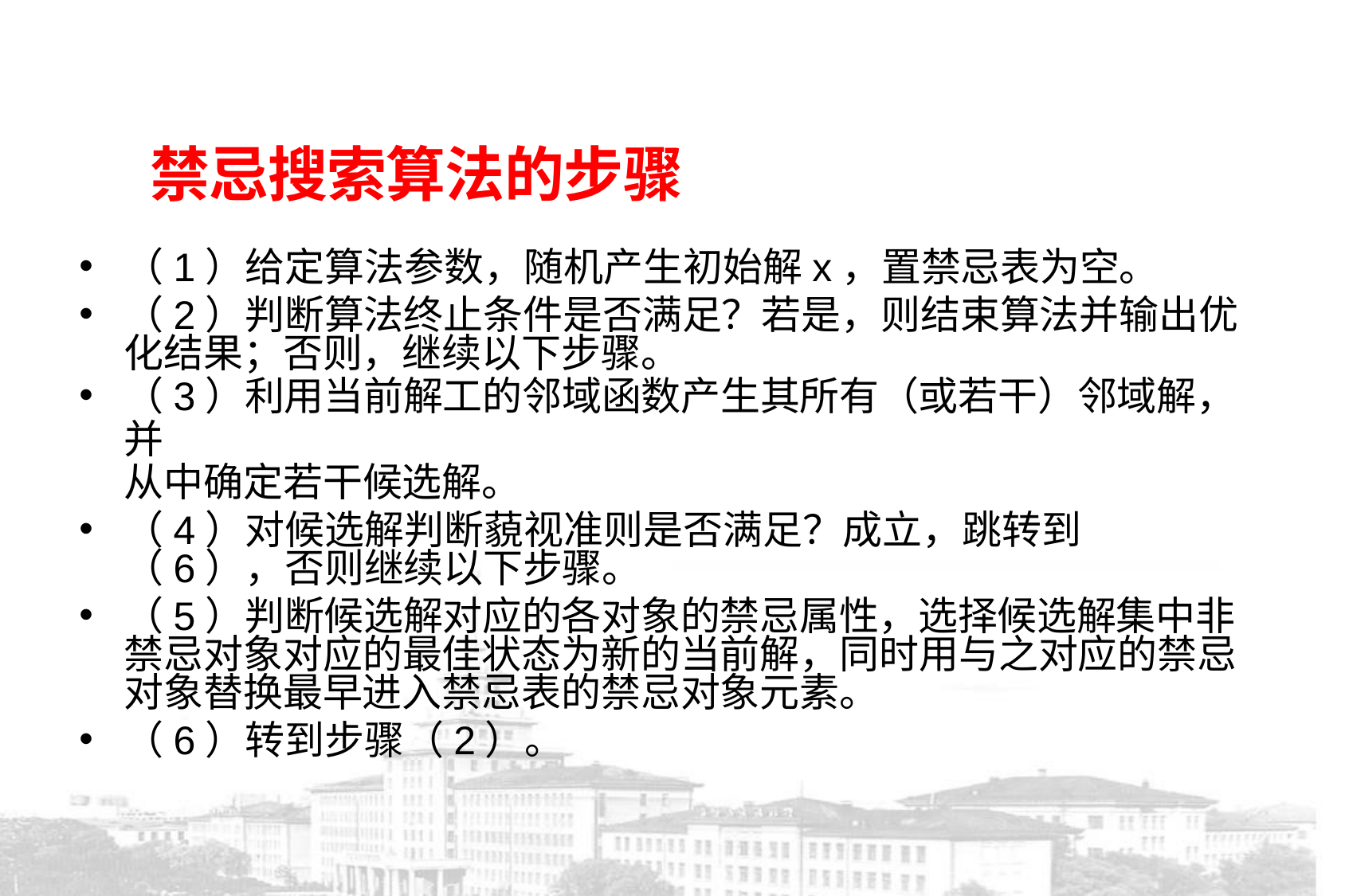

# 禁忌搜索算法的步骤
（1）给定算法参数，随机产生初始解x，置禁忌表为空。
（2）判断算法终止条件是否满足？若是，则结束算法并输出优化结果；否则，继续以下步骤。
（3）利用当前解工的邻域函数产生其所有（或若干）邻域解，并
从中确定若干候选解。
（4）对候选解判断藐视准则是否满足？成立，跳转到（6），否则继续以下步骤。
（5）判断候选解对应的各对象的禁忌属性，选择候选解集中非禁忌对象对应的最佳状态为新的当前解，同时用与之对应的禁忌对象替换最早进入禁忌表的禁忌对象元素。
（6）转到步骤（2）。